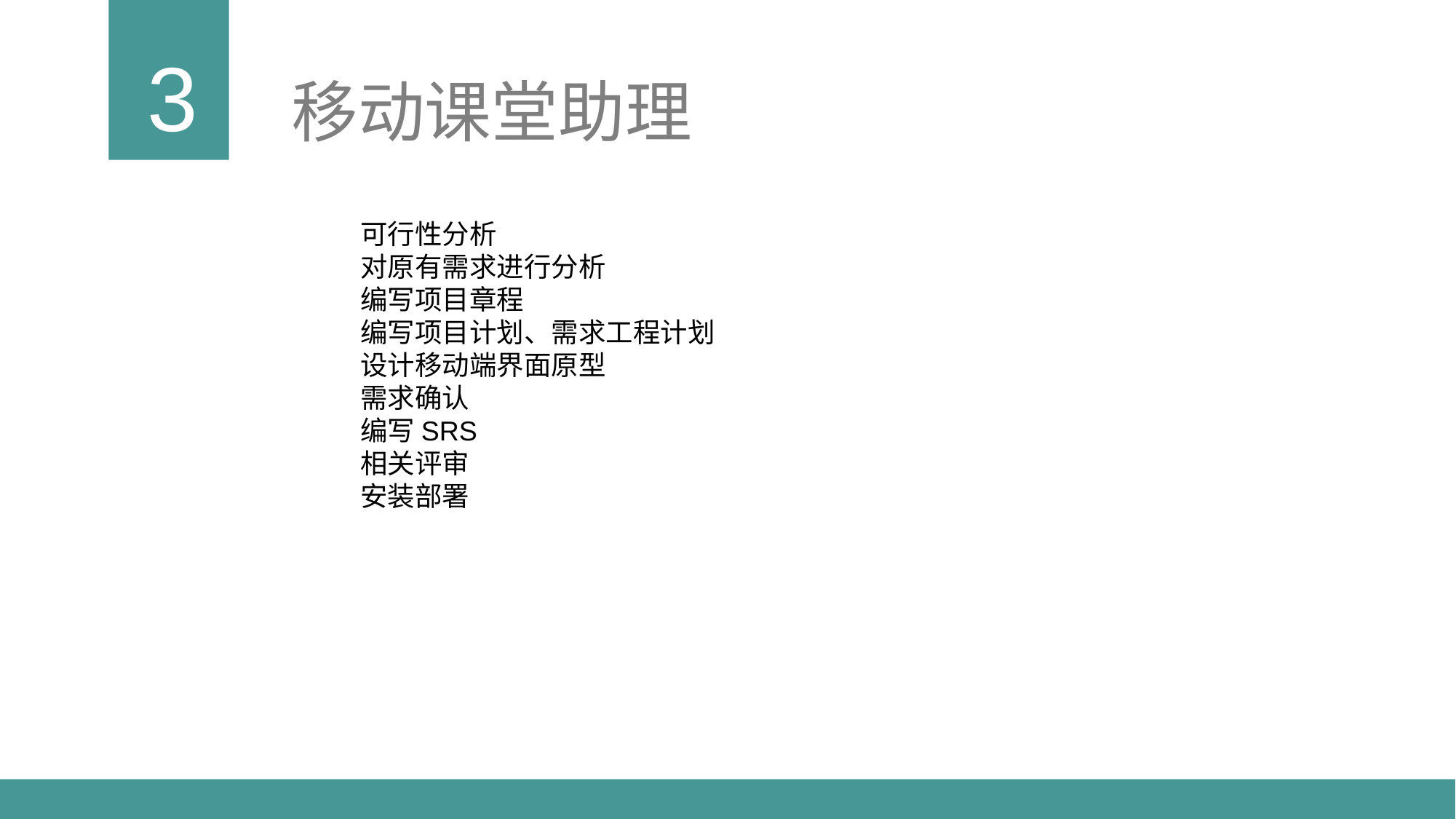

3
移动课堂助理
可行性分析
对原有需求进行分析
编写项目章程
编写项目计划、需求工程计划
设计移动端界面原型
需求确认
编写SRS
相关评审
安装部署